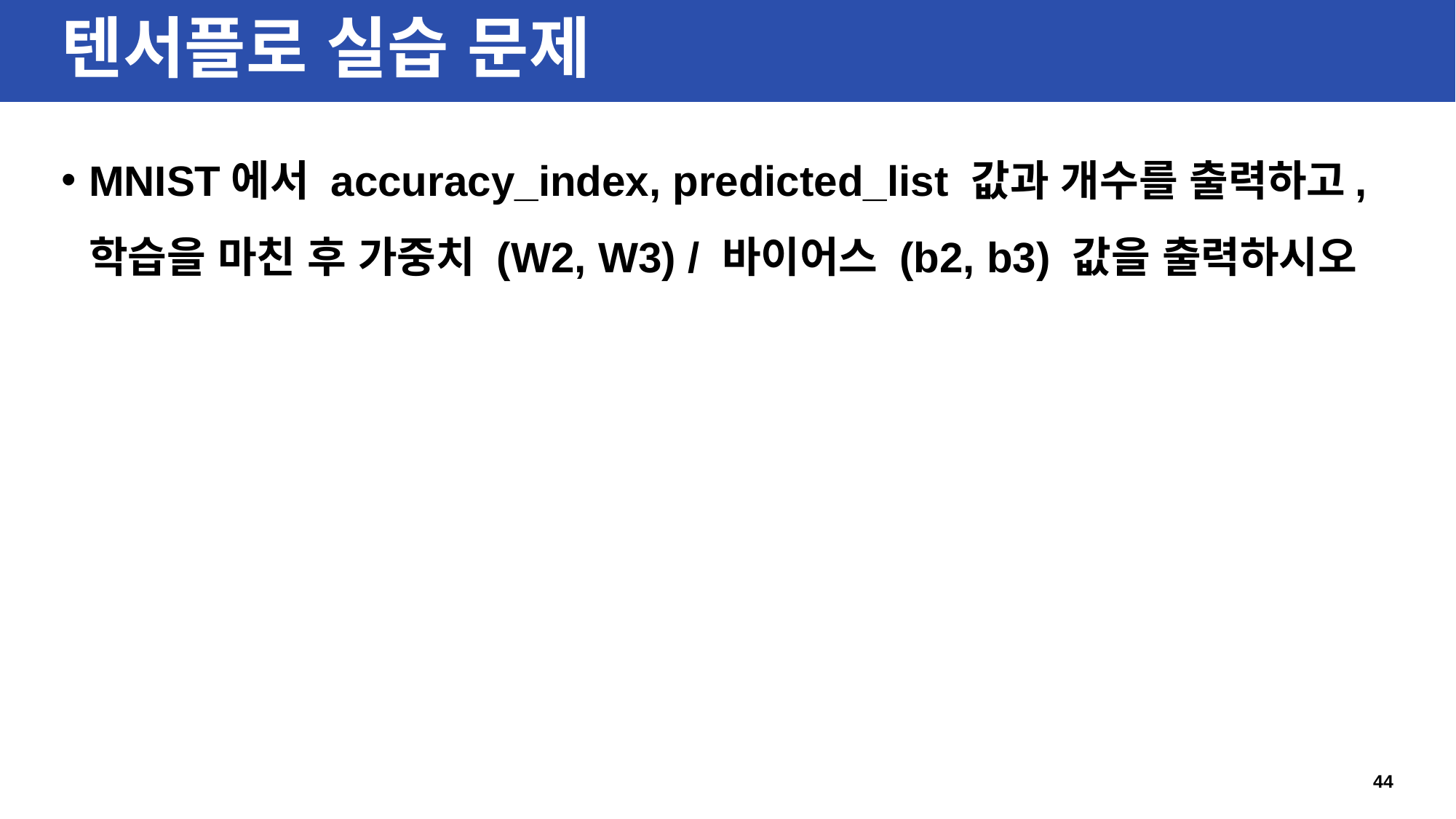

# 텐서플로 실습 문제
MNIST에서 accuracy_index, predicted_list 값과 개수를 출력하고, 학습을 마친 후 가중치 (W2, W3) / 바이어스 (b2, b3) 값을 출력하시오
44